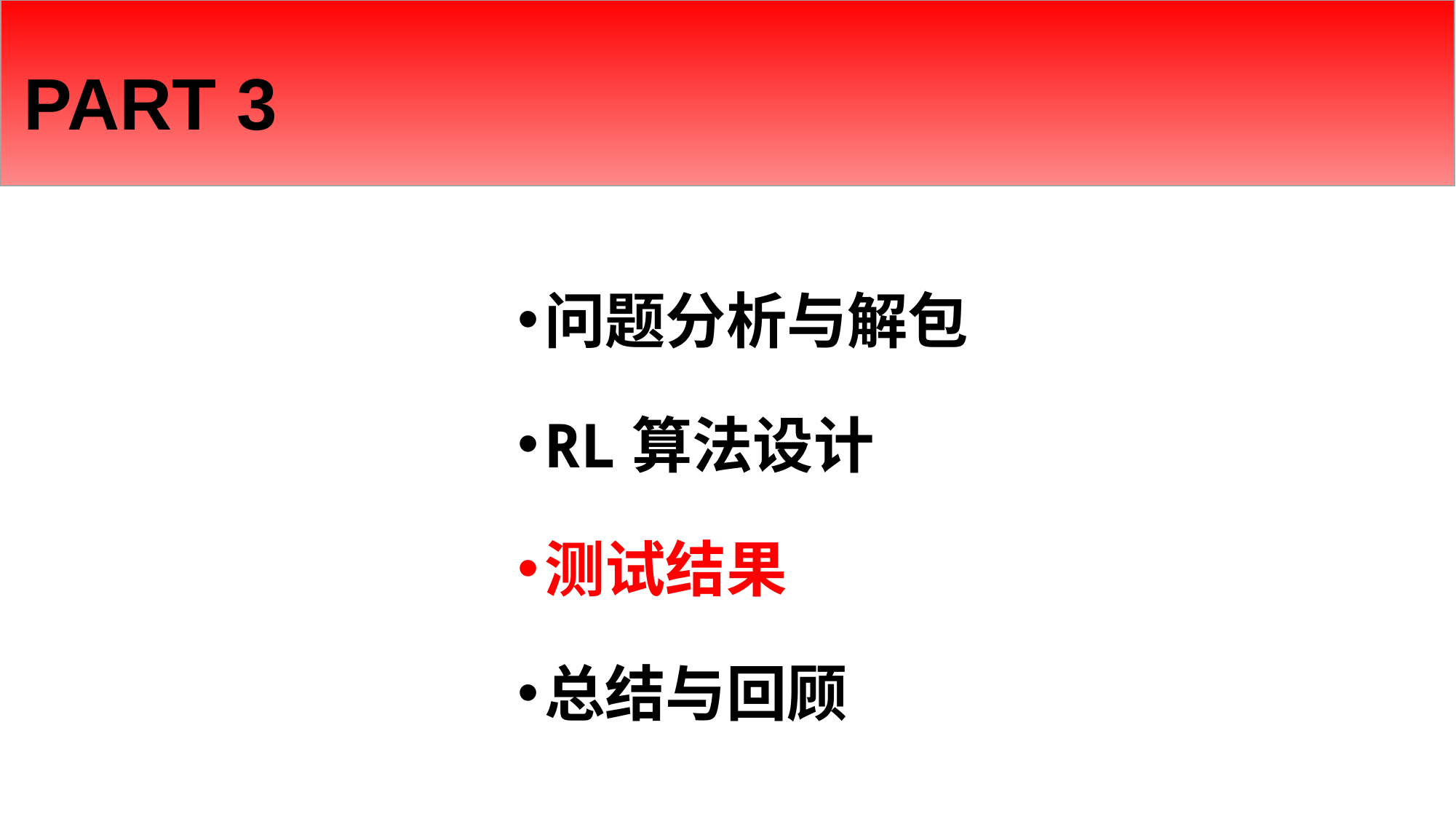

# PART 3
问题分析与解包
RL算法设计
测试结果
总结与回顾